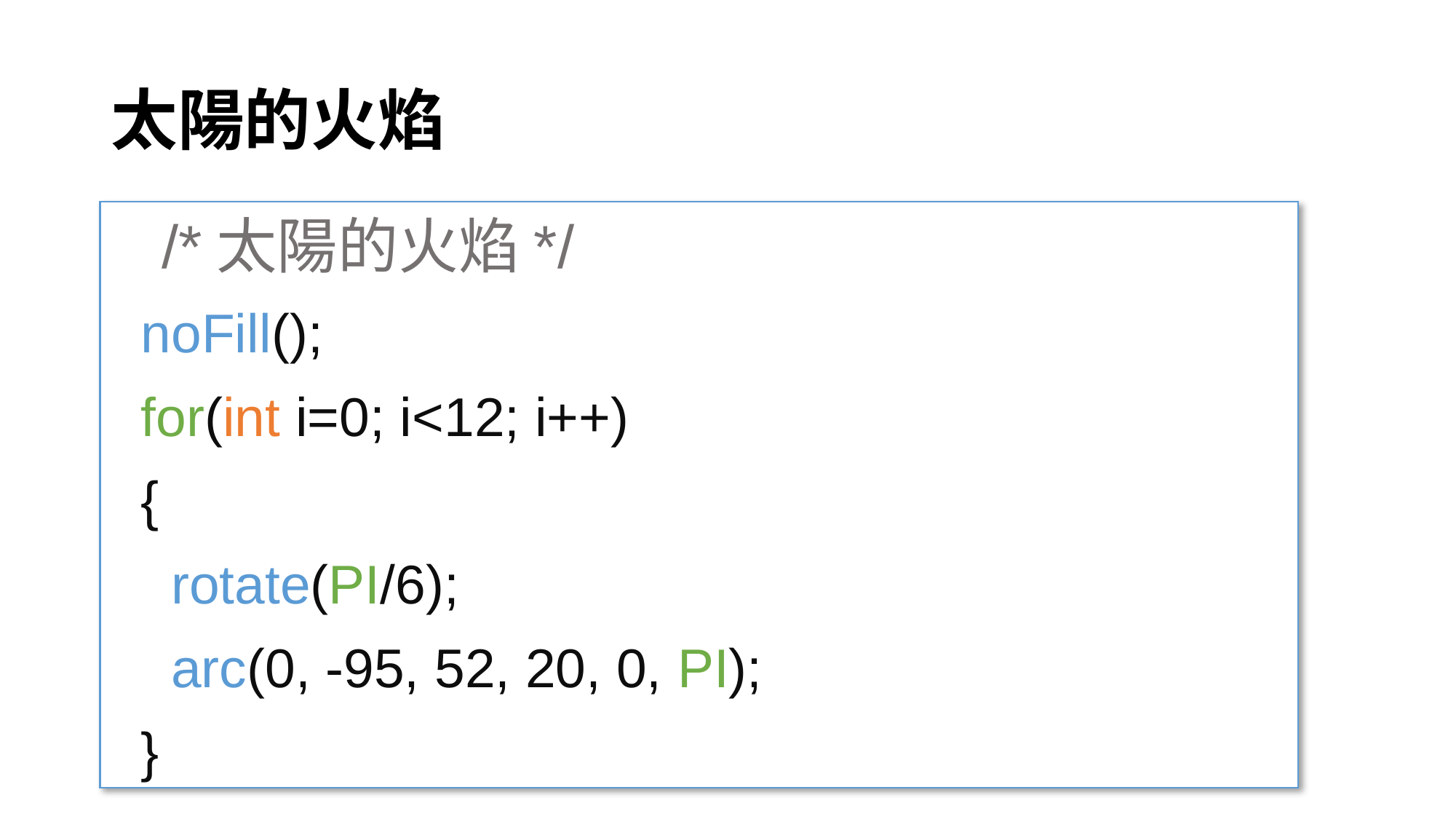

# 太陽的火焰
   /*太陽的火焰*/
  noFill();
  for(int i=0; i<12; i++)
  {
    rotate(PI/6);
    arc(0, -95, 52, 20, 0, PI);
  }